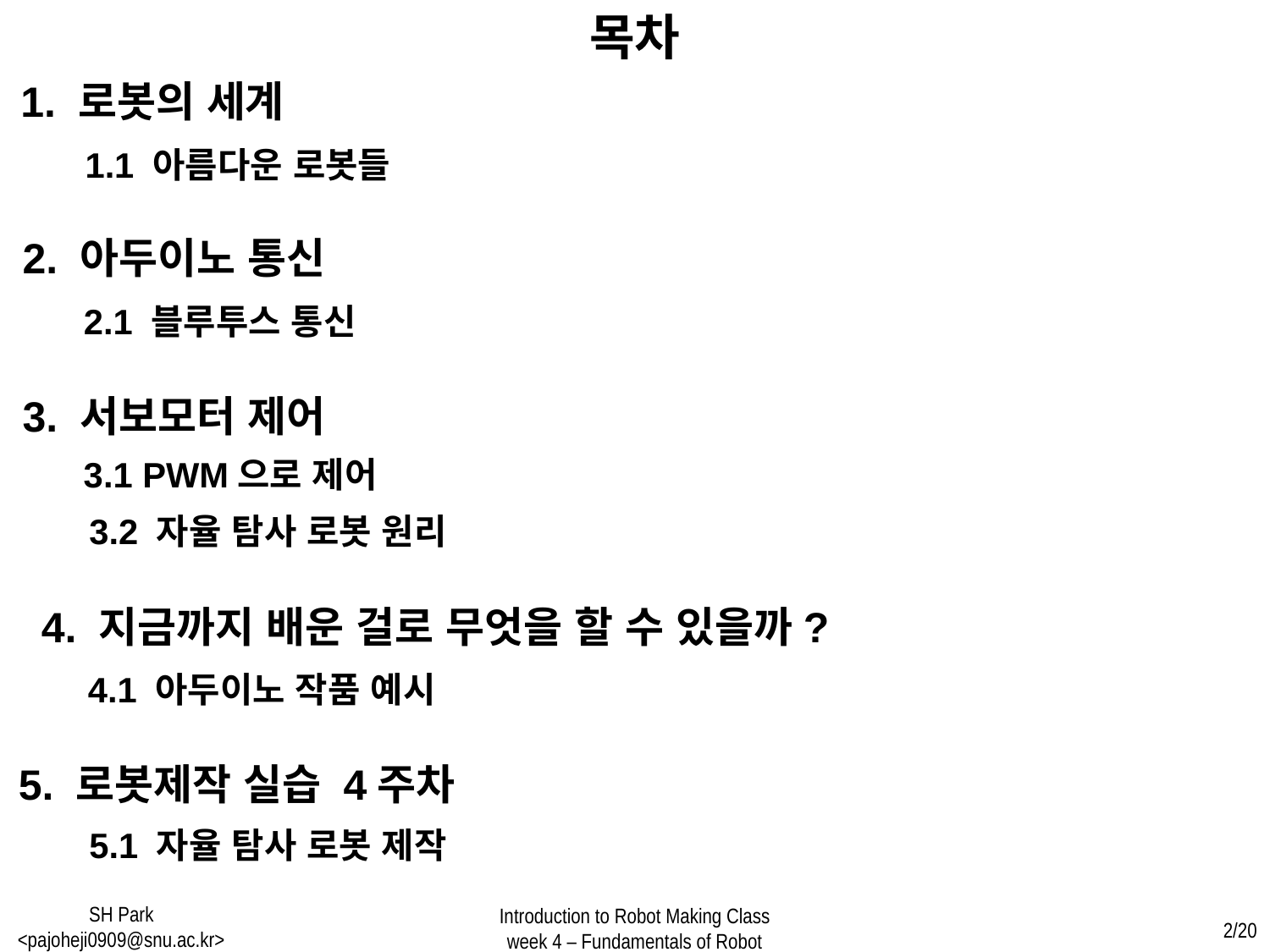

목차
1. 로봇의 세계
1.1 아름다운 로봇들
2. 아두이노 통신
2.1 블루투스 통신
3. 서보모터 제어
3.1 PWM으로 제어
3.2 자율 탐사 로봇 원리
4. 지금까지 배운 걸로 무엇을 할 수 있을까?
4.1 아두이노 작품 예시
5. 로봇제작 실습 4주차
5.1 자율 탐사 로봇 제작
SH Park <pajoheji0909@snu.ac.kr>
Introduction to Robot Making Class
week 4 – Fundamentals of Robot
2/20